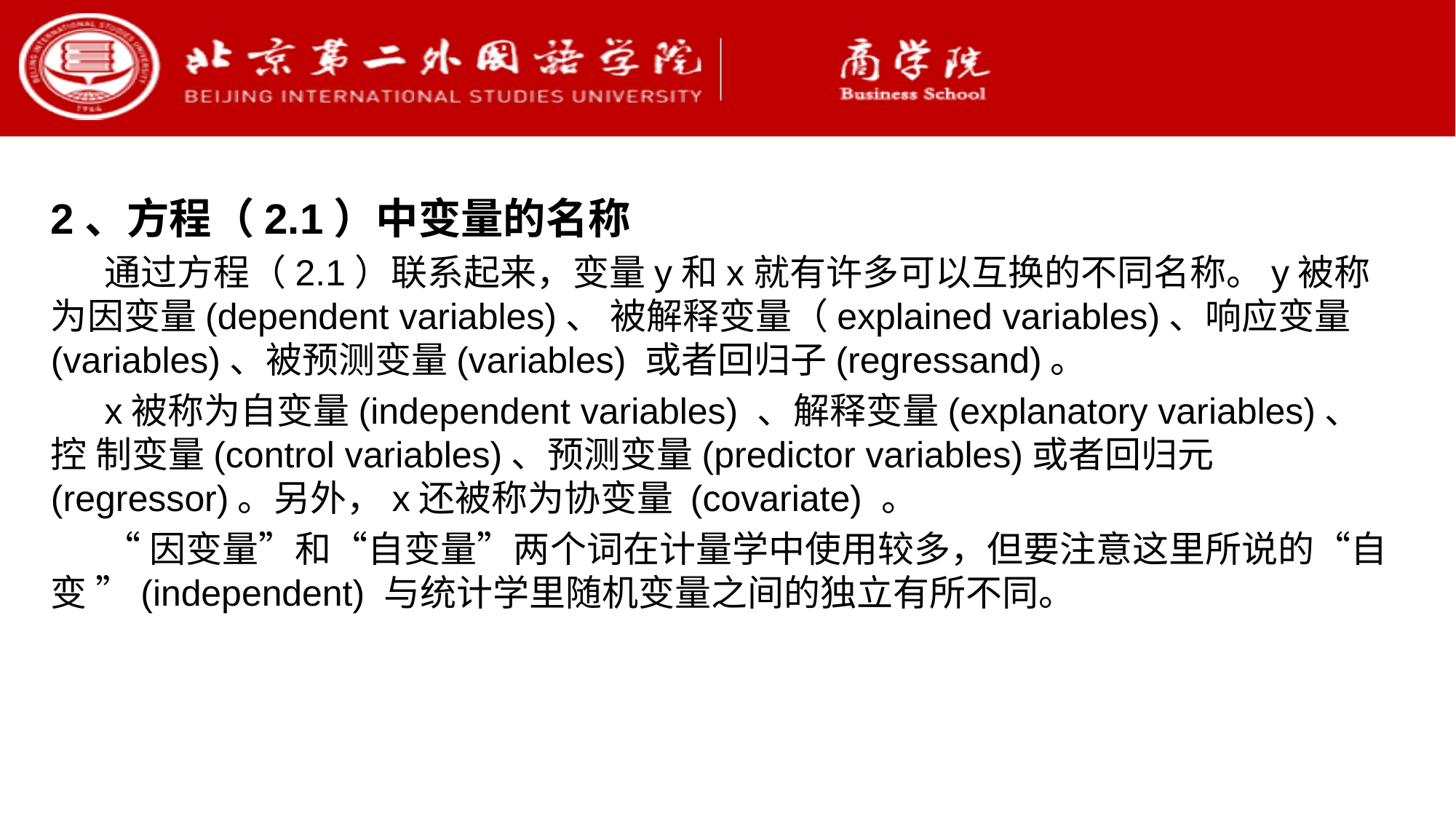

2、方程（2.1）中变量的名称
通过方程（2.1）联系起来，变量y和x就有许多可以互换的不同名称。y被称为因变量(dependent variables)、 被解释变量（explained variables)、响应变量(variables)、被预测变量(variables) 或者回归子(regressand)。
x被称为自变量(independent variables) 、解释变量(explanatory variables)、 控 制变量(control variables)、预测变量(predictor variables)或者回归元 (regressor)。另外，x还被称为协变量 (covariate) 。
“因变量”和“自变量”两个词在计量学中使用较多，但要注意这里所说的“自变 ”(independent) 与统计学里随机变量之间的独立有所不同。